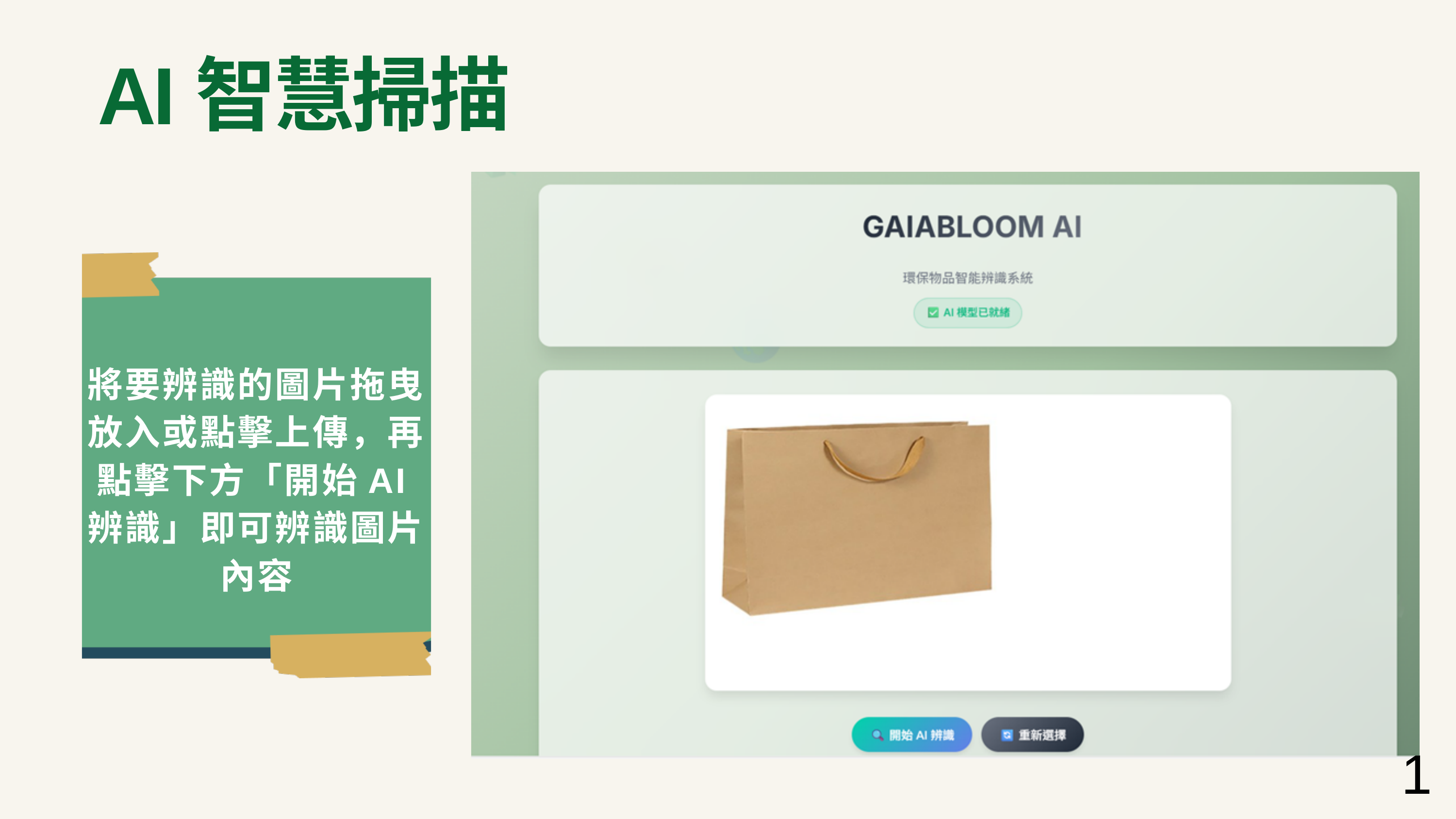

AI智慧掃描

將要辨識的圖片拖曳放入或點擊上傳，再點擊下方「開始AI辨識」即可辨識圖片內容
13